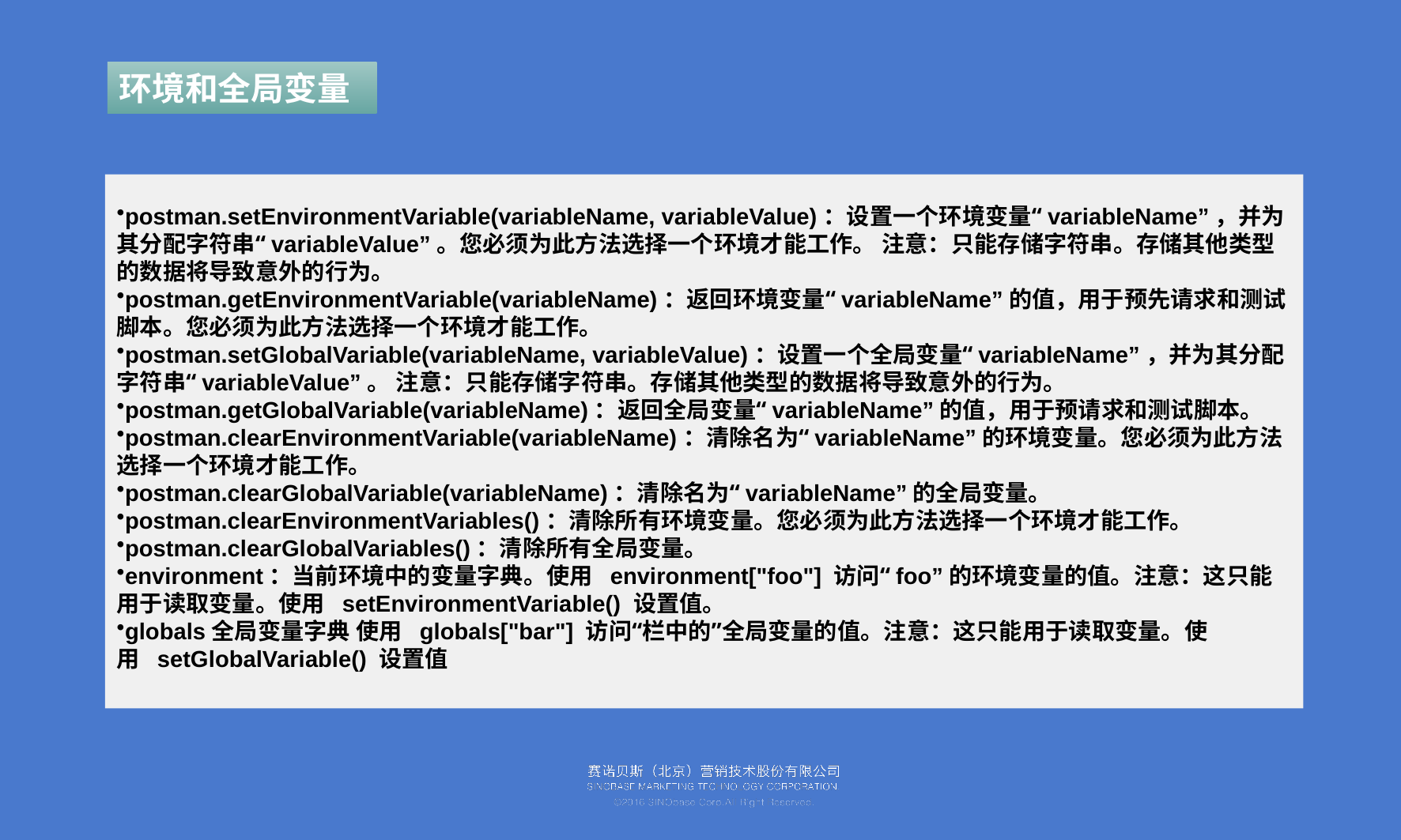

环境和全局变量

postman.setEnvironmentVariable(variableName, variableValue)：设置一个环境变量“variableName”，并为其分配字符串“variableValue”。您必须为此方法选择一个环境才能工作。 注意：只能存储字符串。存储其他类型的数据将导致意外的行为。
postman.getEnvironmentVariable(variableName)：返回环境变量“variableName”的值，用于预先请求和测试脚本。您必须为此方法选择一个环境才能工作。
postman.setGlobalVariable(variableName, variableValue)：设置一个全局变量“variableName”，并为其分配字符串“variableValue”。 注意：只能存储字符串。存储其他类型的数据将导致意外的行为。
postman.getGlobalVariable(variableName)：返回全局变量“variableName”的值，用于预请求和测试脚本。
postman.clearEnvironmentVariable(variableName)：清除名为“variableName”的环境变量。您必须为此方法选择一个环境才能工作。
postman.clearGlobalVariable(variableName)：清除名为“variableName”的全局变量。
postman.clearEnvironmentVariables()：清除所有环境变量。您必须为此方法选择一个环境才能工作。
postman.clearGlobalVariables()：清除所有全局变量。
environment：当前环境中的变量字典。使用  environment["foo"] 访问“foo”的环境变量的值。注意：这只能用于读取变量。使用  setEnvironmentVariable() 设置值。
globals全局变量字典 使用  globals["bar"] 访问“栏中的”全局变量的值。注意：这只能用于读取变量。使用  setGlobalVariable() 设置值